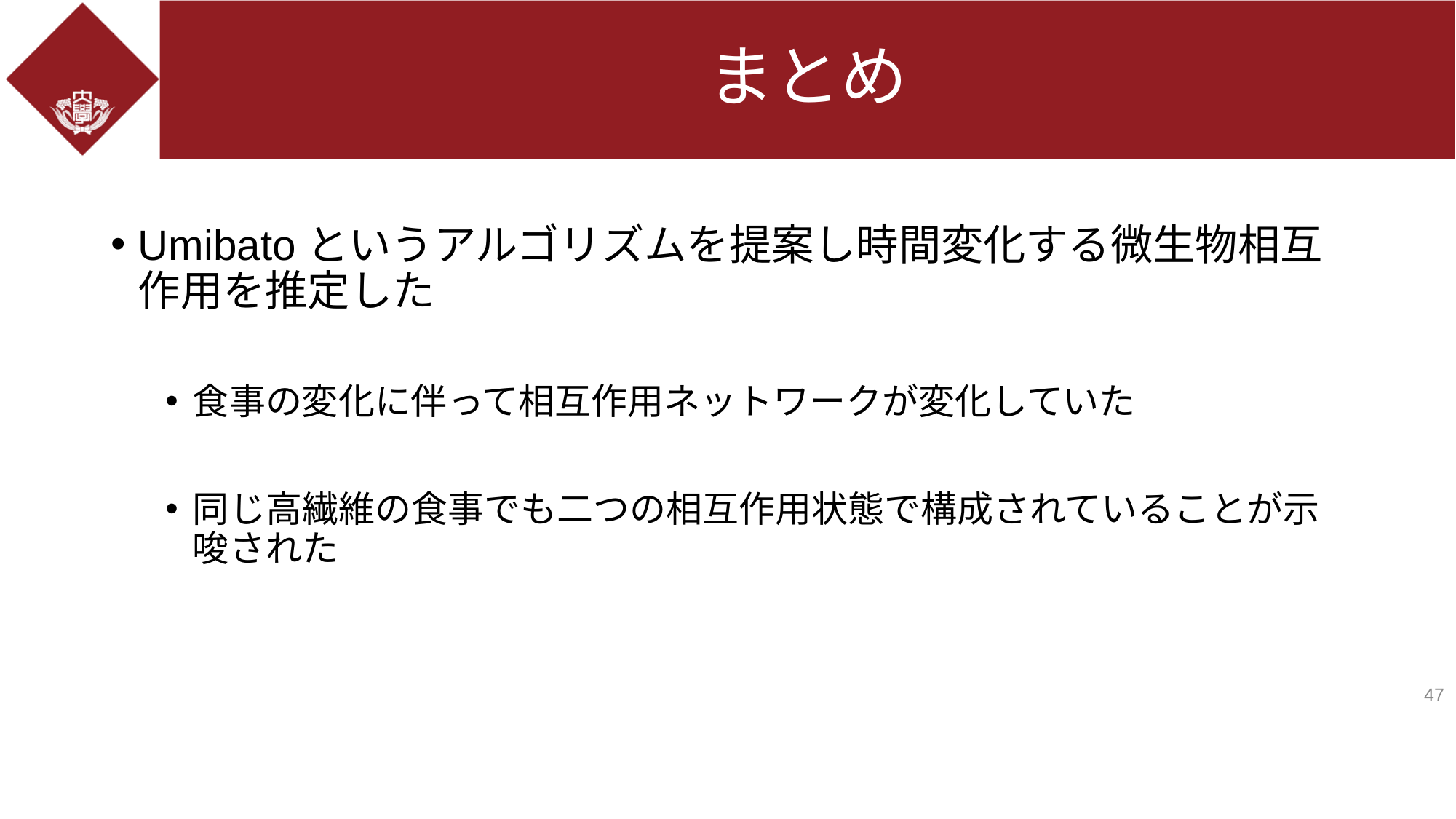

# まとめ
Umibatoというアルゴリズムを提案し時間変化する微生物相互作用を推定した

食事の変化に伴って相互作用ネットワークが変化していた

同じ高繊維の食事でも二つの相互作用状態で構成されていることが示唆された
47